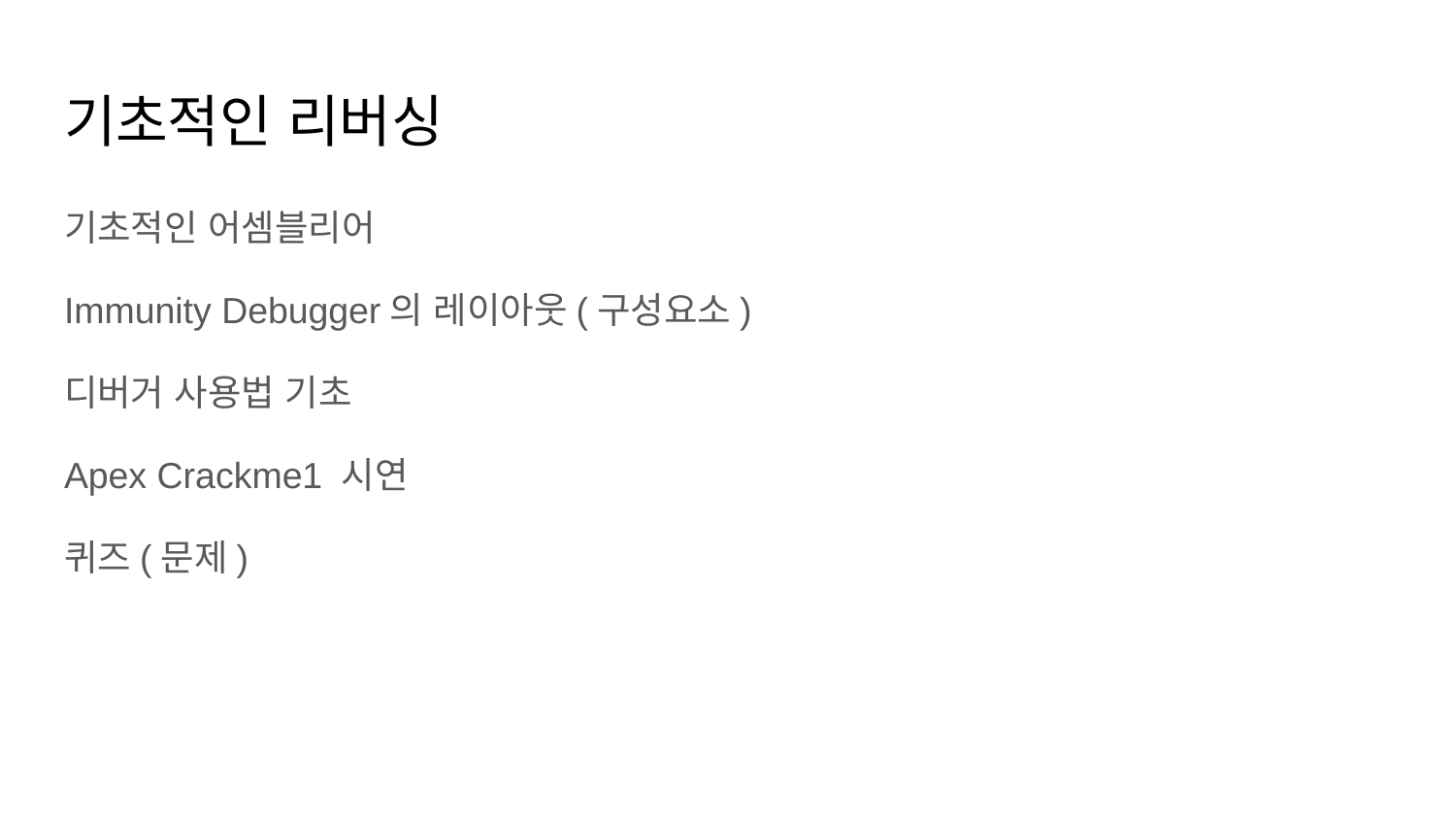

# 기초적인 리버싱
기초적인 어셈블리어
Immunity Debugger의 레이아웃(구성요소)
디버거 사용법 기초
Apex Crackme1 시연
퀴즈(문제)